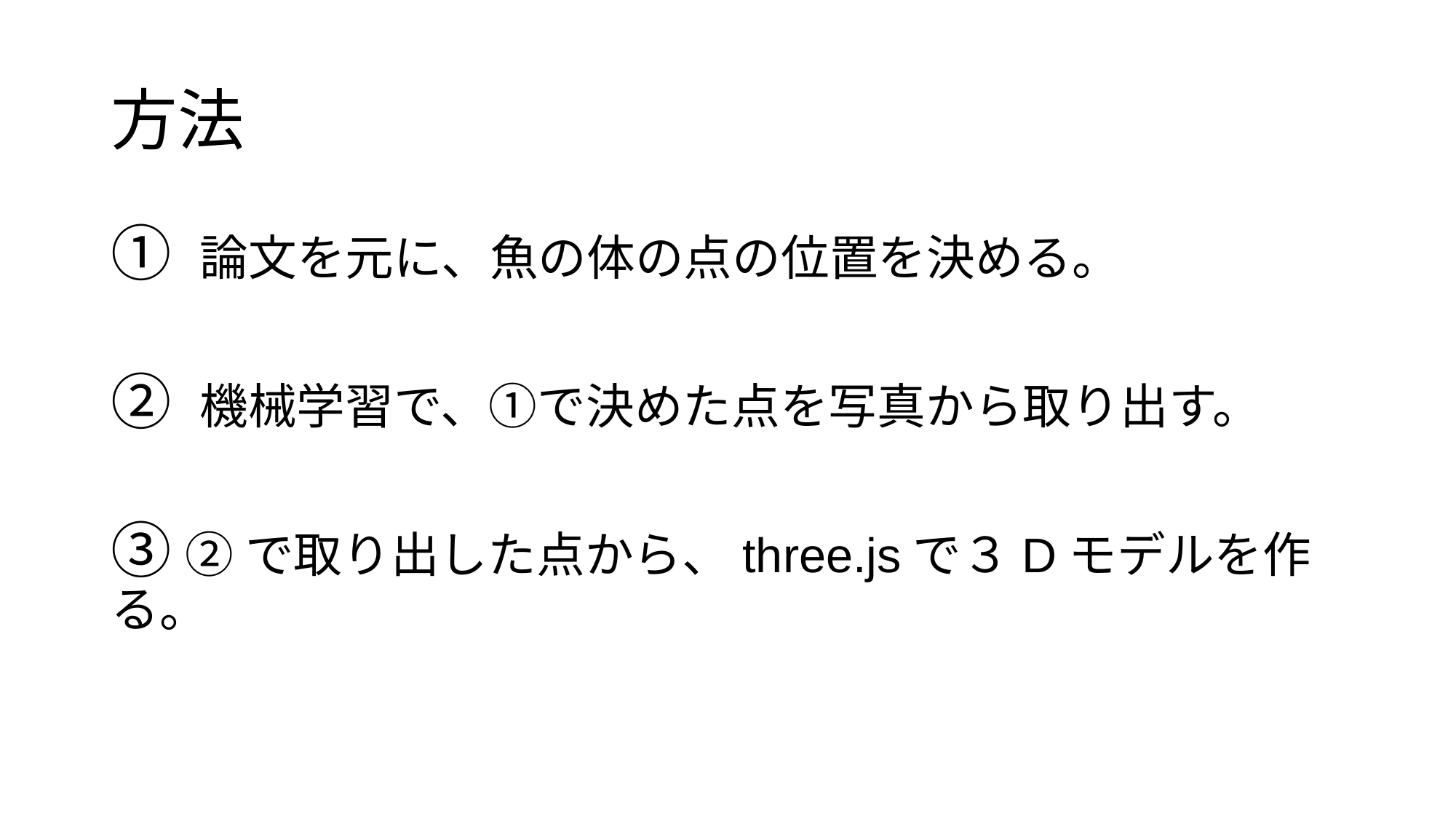

# 方法
➀ 論文を元に、魚の体の点の位置を決める。

➁ 機械学習で、➀で決めた点を写真から取り出す。

➂ ➁で取り出した点から、three.jsで３Dモデルを作る。